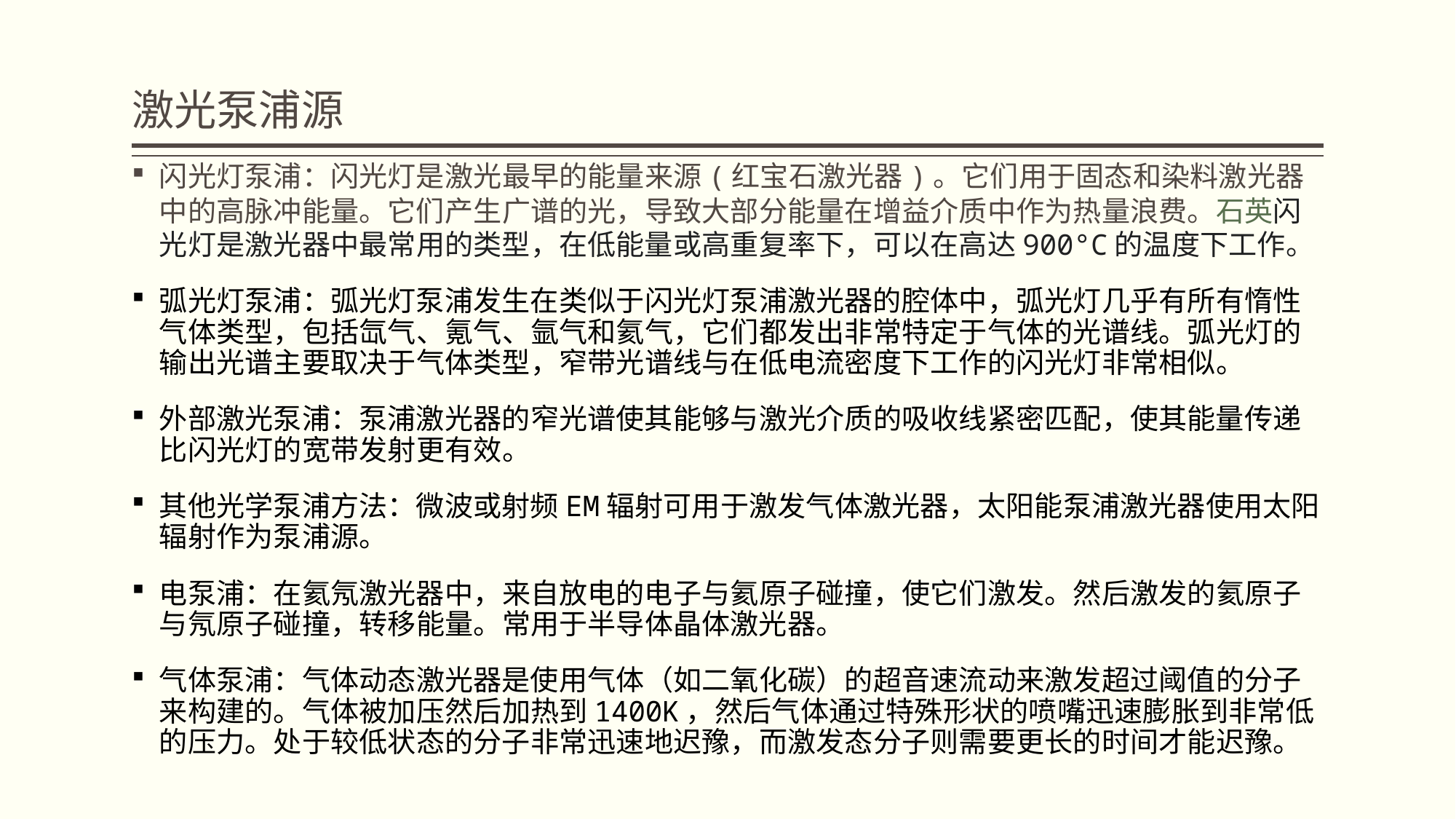

# 激光泵浦源
闪光灯泵浦：闪光灯是激光最早的能量来源(红宝石激光器)。它们用于固态和染料激光器中的高脉冲能量。它们产生广谱的光，导致大部分能量在增益介质中作为热量浪费。石英闪光灯是激光器中最常用的类型，在低能量或高重复率下，可以在高达900°C的温度下工作。
弧光灯泵浦：弧光灯泵浦发生在类似于闪光灯泵浦激光器的腔体中，弧光灯几乎有所有惰性气体类型，包括氙气、氪气、氩气和氦气，它们都发出非常特定于气体的光谱线。弧光灯的输出光谱主要取决于气体类型，窄带光谱线与在低电流密度下工作的闪光灯非常相似。
外部激光泵浦：泵浦激光器的窄光谱使其能够与激光介质的吸收线紧密匹配，使其能量传递比闪光灯的宽带发射更有效。
其他光学泵浦方法：微波或射频EM辐射可用于激发气体激光器，太阳能泵浦激光器使用太阳辐射作为泵浦源。
电泵浦：在氦氖激光器中，来自放电的电子与氦原子碰撞，使它们激发。然后激发的氦原子与氖原子碰撞，转移能量。常用于半导体晶体激光器。
气体泵浦：气体动态激光器是使用气体（如二氧化碳）的超音速流动来激发超过阈值的分子来构建的。气体被加压然后加热到1400K，然后气体通过特殊形状的喷嘴迅速膨胀到非常低的压力。处于较低状态的分子非常迅速地迟豫，而激发态分子则需要更长的时间才能迟豫。